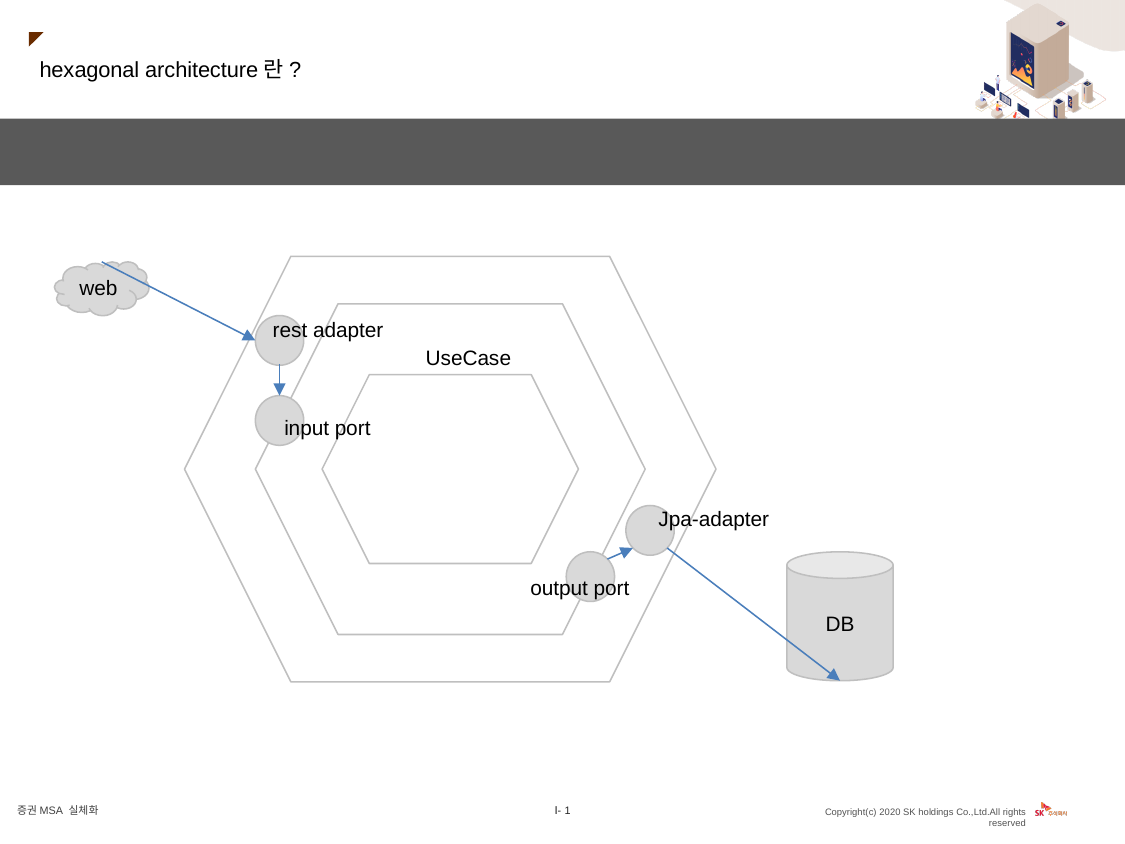

hexagonal architecture란?
Hexagonal Architecture 의 주요 기능은 구성 요소 간의 종속성이 도메인 객체 안쪽 으로 향한다는 것

web

rest adapter

UseCase

input port
Jpa-adapter

DB
output port